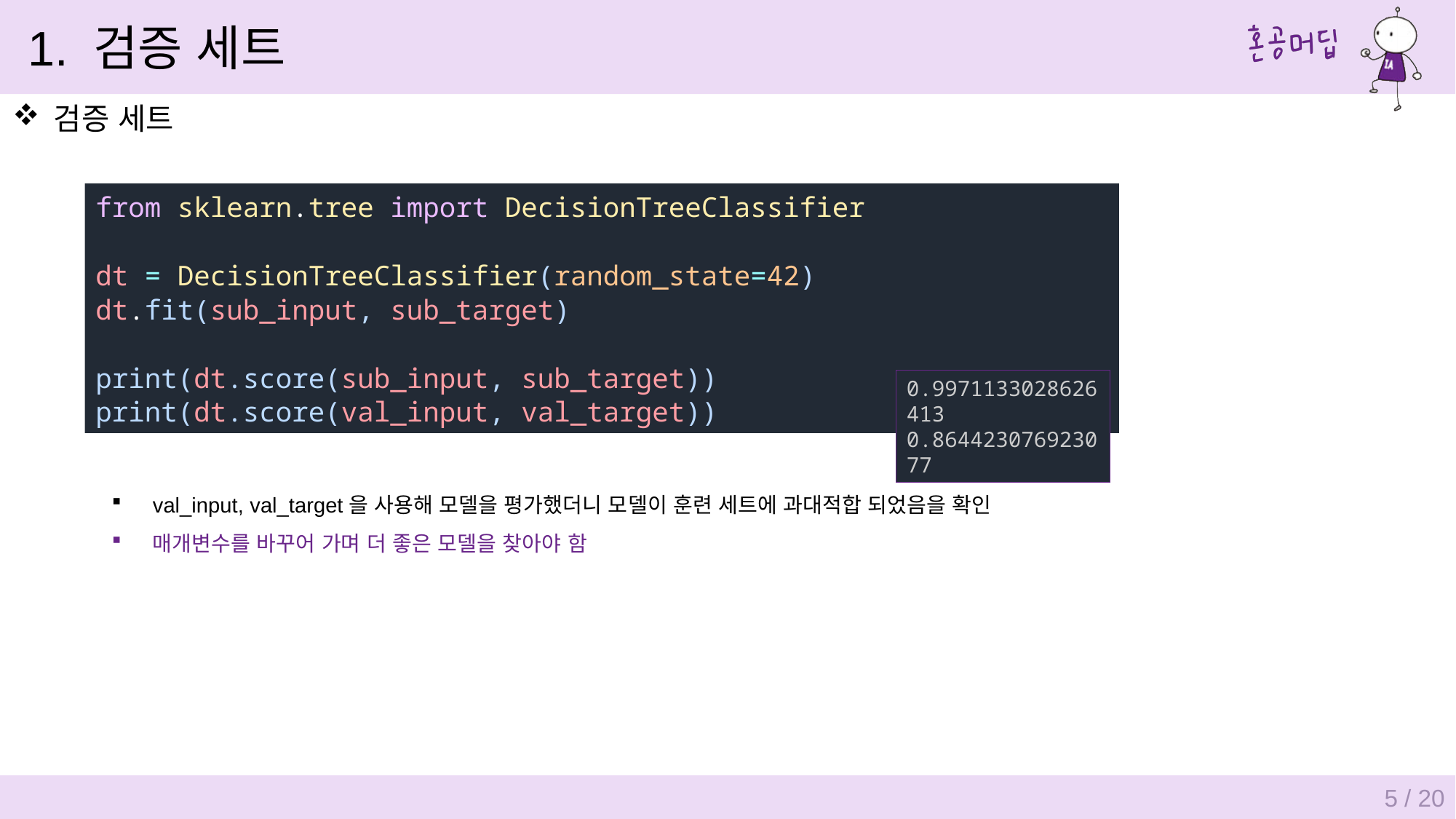

1. 검증 세트
검증 세트
from sklearn.tree import DecisionTreeClassifier
dt = DecisionTreeClassifier(random_state=42)
dt.fit(sub_input, sub_target)
print(dt.score(sub_input, sub_target))
print(dt.score(val_input, val_target))
0.9971133028626413 0.864423076923077
val_input, val_target을 사용해 모델을 평가했더니 모델이 훈련 세트에 과대적합 되었음을 확인
매개변수를 바꾸어 가며 더 좋은 모델을 찾아야 함
5 / 20